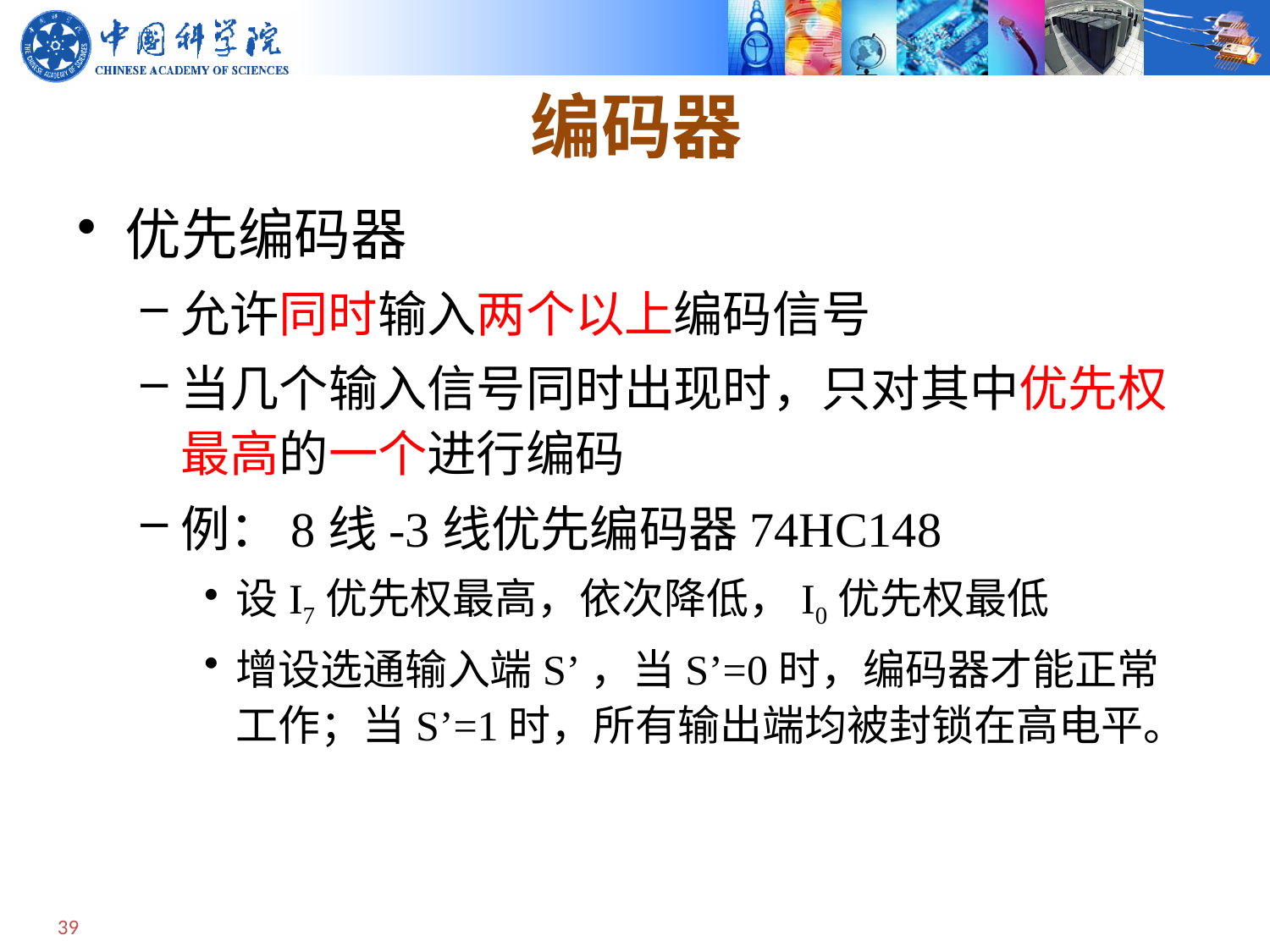

# 编码器
优先编码器
允许同时输入两个以上编码信号
当几个输入信号同时出现时，只对其中优先权最高的一个进行编码
例：8线-3线优先编码器74HC148
设I7优先权最高，依次降低，I0优先权最低
增设选通输入端S’，当S’=0时，编码器才能正常工作；当S’=1时，所有输出端均被封锁在高电平。